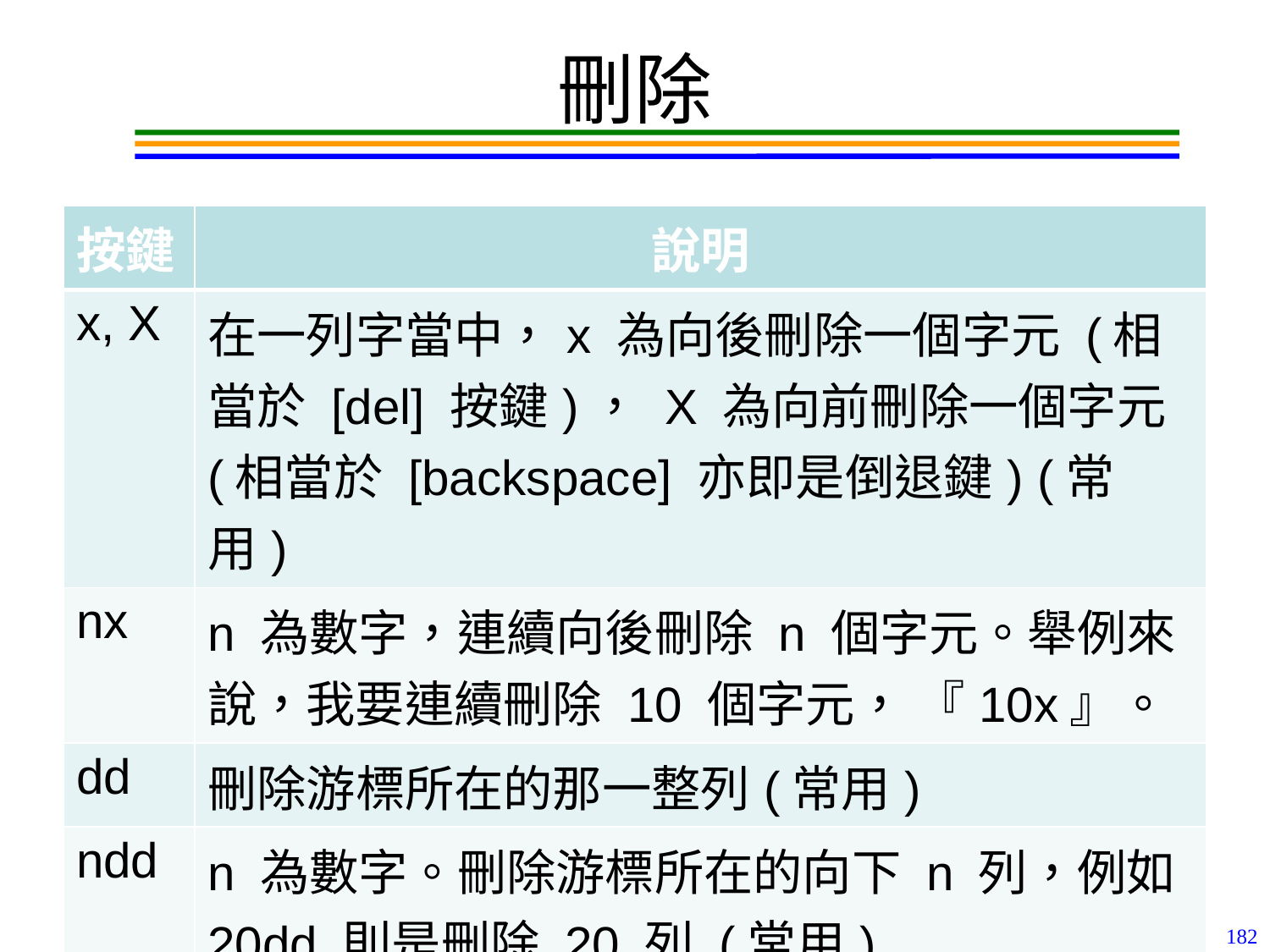

# 刪除
| 按鍵 | 說明 |
| --- | --- |
| x, X | 在一列字當中，x 為向後刪除一個字元 (相當於 [del] 按鍵)， X 為向前刪除一個字元(相當於 [backspace] 亦即是倒退鍵) (常用) |
| nx | n 為數字，連續向後刪除 n 個字元。舉例來說，我要連續刪除 10 個字元， 『10x』。 |
| dd | 刪除游標所在的那一整列(常用) |
| ndd | n 為數字。刪除游標所在的向下 n 列，例如 20dd 則是刪除 20 列 (常用) |
| d1G | 刪除游標所在到第一列的所有資料 |
182